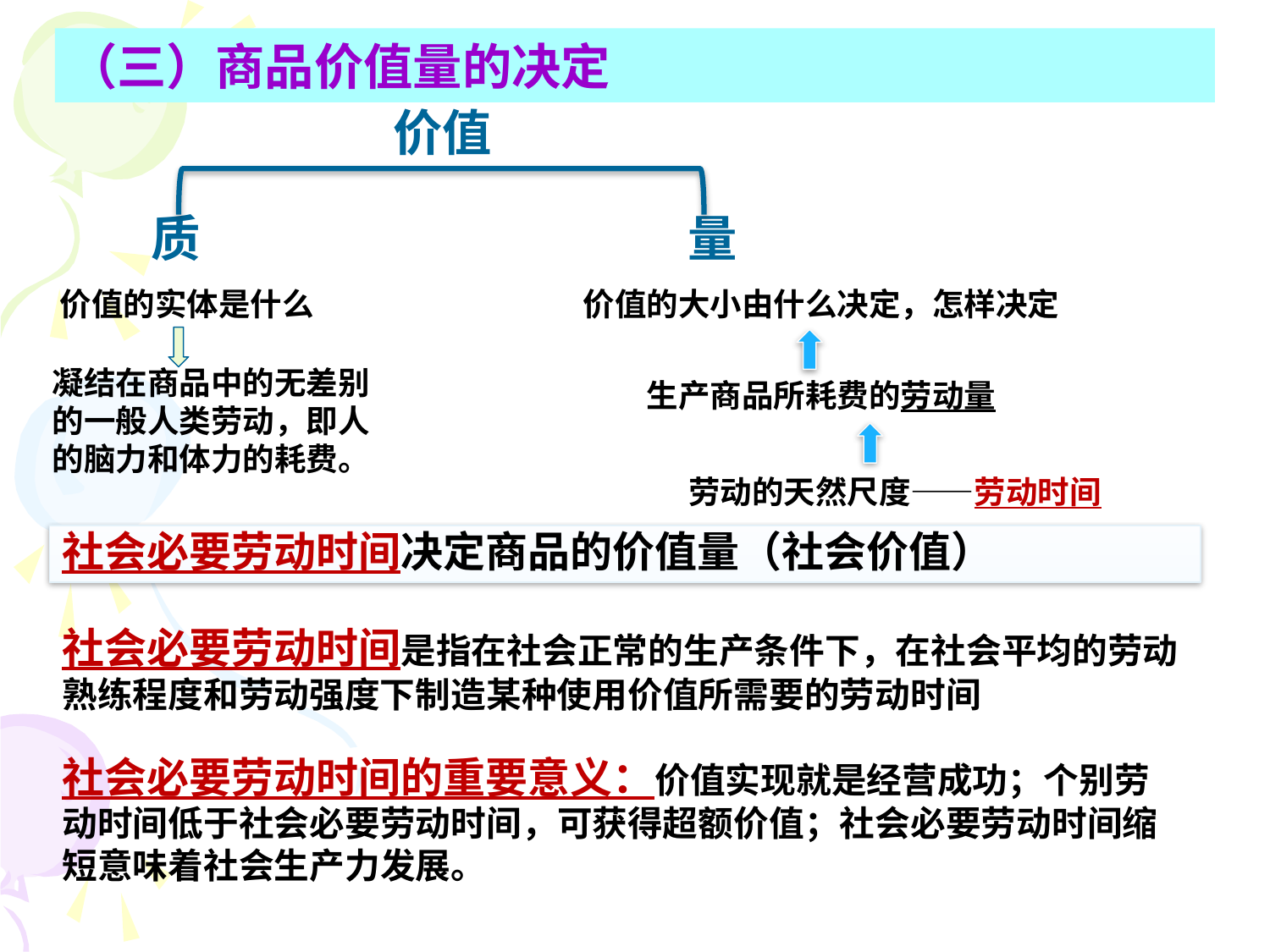

（三）商品价值量的决定
价值
质
量
价值的大小由什么决定，怎样决定
价值的实体是什么

凝结在商品中的无差别的一般人类劳动，即人的脑力和体力的耗费。
生产商品所耗费的劳动量

劳动的天然尺度——劳动时间
社会必要劳动时间决定商品的价值量（社会价值）

社会必要劳动时间是指在社会正常的生产条件下，在社会平均的劳动熟练程度和劳动强度下制造某种使用价值所需要的劳动时间
社会必要劳动时间的重要意义：价值实现就是经营成功；个别劳动时间低于社会必要劳动时间，可获得超额价值；社会必要劳动时间缩短意味着社会生产力发展。